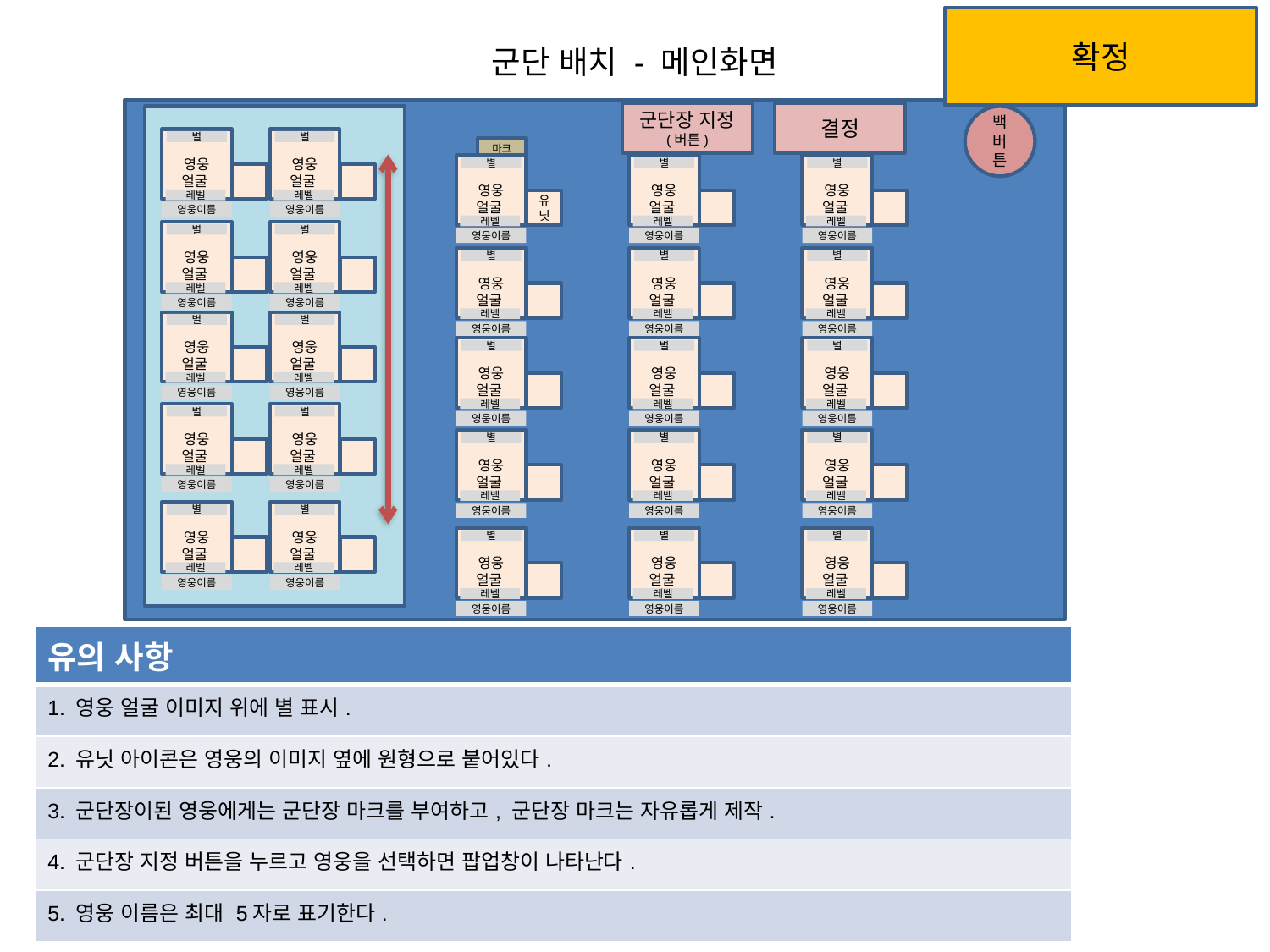

확정
군단 배치 - 메인화면

군단장 지정
(버튼)
결정

백버튼

영웅 얼굴

별
레벨
영웅이름

영웅 얼굴

별
레벨
영웅이름

영웅 얼굴

별
레벨
영웅이름

영웅 얼굴

별
레벨
영웅이름

영웅 얼굴

별
레벨
영웅이름

영웅 얼굴

별
레벨
영웅이름

영웅 얼굴

별
레벨
영웅이름

영웅 얼굴

별
레벨
영웅이름

영웅 얼굴

별
레벨
영웅이름

영웅 얼굴

별
레벨
영웅이름
마크

영웅 얼굴
유닛
별
레벨
영웅이름

영웅 얼굴

별
레벨
영웅이름

영웅 얼굴

별
레벨
영웅이름

영웅 얼굴

별
레벨
영웅이름

영웅 얼굴

별
레벨
영웅이름

영웅 얼굴

별
레벨
영웅이름

영웅 얼굴

별
레벨
영웅이름

영웅 얼굴

별
레벨
영웅이름

영웅 얼굴

별
레벨
영웅이름

영웅 얼굴

별
레벨
영웅이름

영웅 얼굴

별
레벨
영웅이름

영웅 얼굴

별
레벨
영웅이름

영웅 얼굴

별
레벨
영웅이름

영웅 얼굴

별
레벨
영웅이름

영웅 얼굴

별
레벨
영웅이름
| 유의 사항 |
| --- |
| 1. 영웅 얼굴 이미지 위에 별 표시. |
| 2. 유닛 아이콘은 영웅의 이미지 옆에 원형으로 붙어있다. |
| 3. 군단장이된 영웅에게는 군단장 마크를 부여하고, 군단장 마크는 자유롭게 제작. |
| 4. 군단장 지정 버튼을 누르고 영웅을 선택하면 팝업창이 나타난다. |
| 5. 영웅 이름은 최대 5자로 표기한다. |